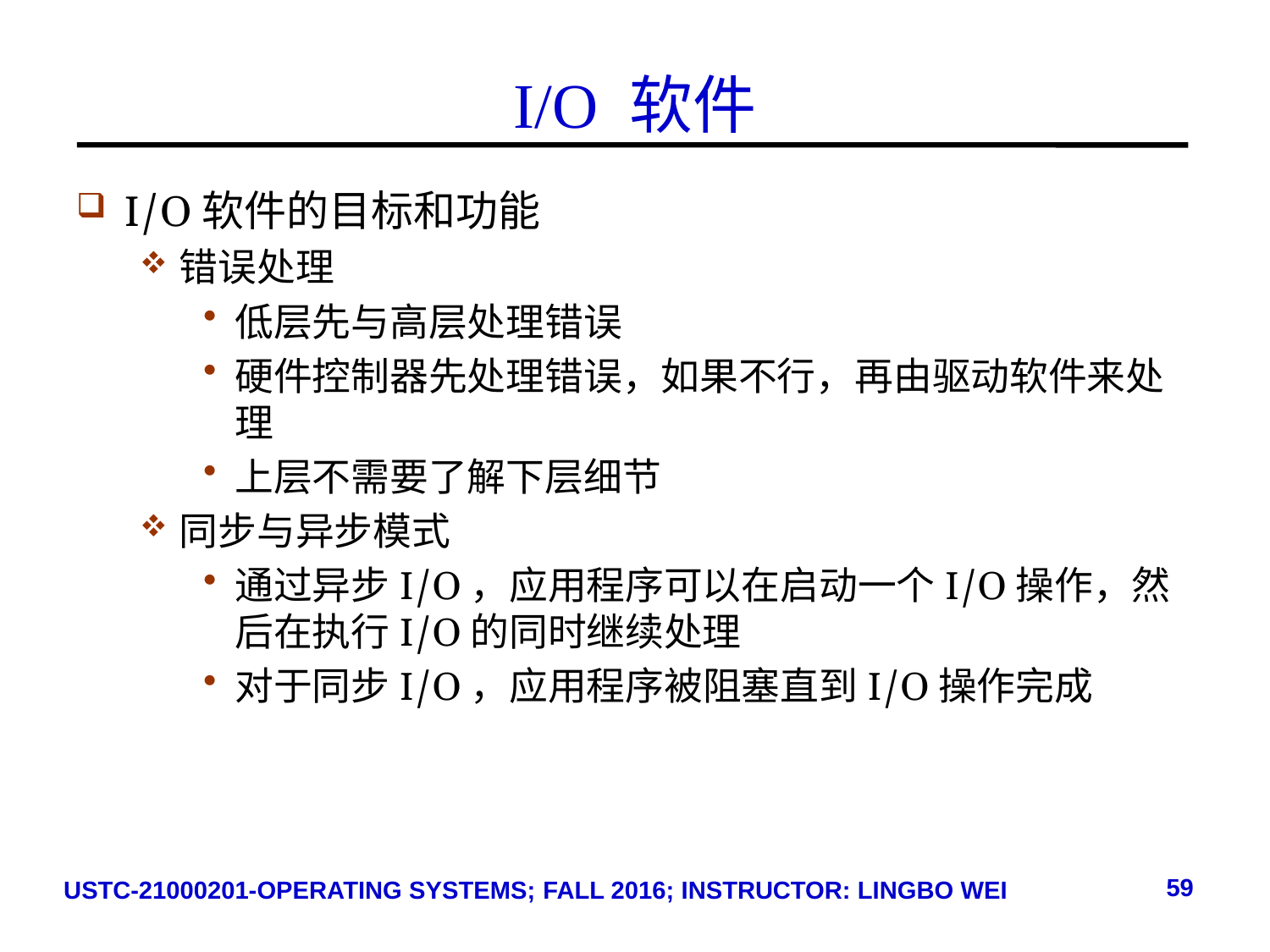

# I/O 软件
I/O软件的目标和功能
错误处理
低层先与高层处理错误
硬件控制器先处理错误，如果不行，再由驱动软件来处理
上层不需要了解下层细节
同步与异步模式
通过异步I/O，应用程序可以在启动一个I/O操作，然后在执行I/O的同时继续处理
对于同步I/O，应用程序被阻塞直到I/O操作完成
59
USTC-21000201-OPERATING SYSTEMS; FALL 2016; INSTRUCTOR: LINGBO WEI